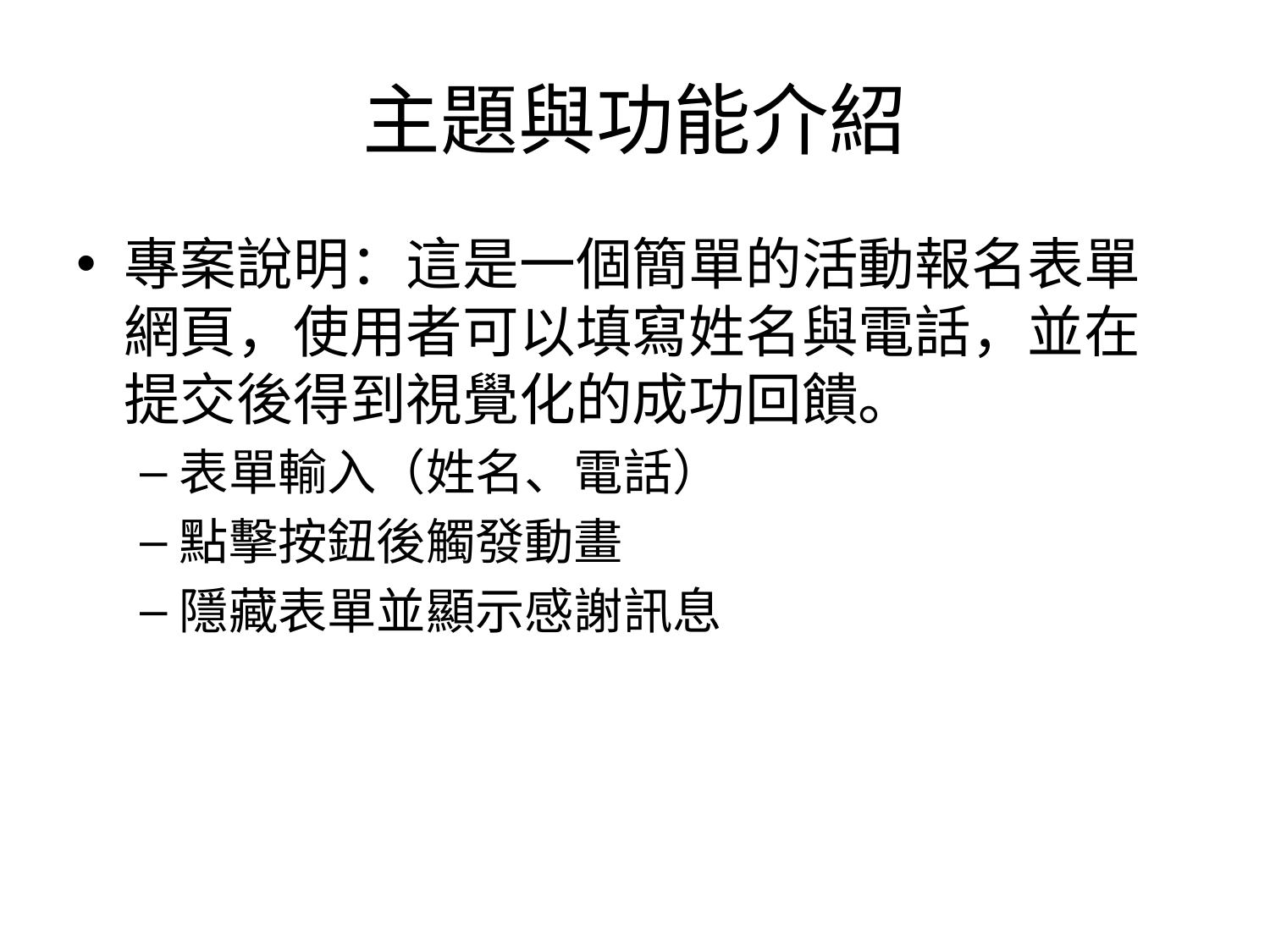

# 主題與功能介紹
專案說明：這是一個簡單的活動報名表單網頁，使用者可以填寫姓名與電話，並在提交後得到視覺化的成功回饋。
表單輸入（姓名、電話）
點擊按鈕後觸發動畫
隱藏表單並顯示感謝訊息